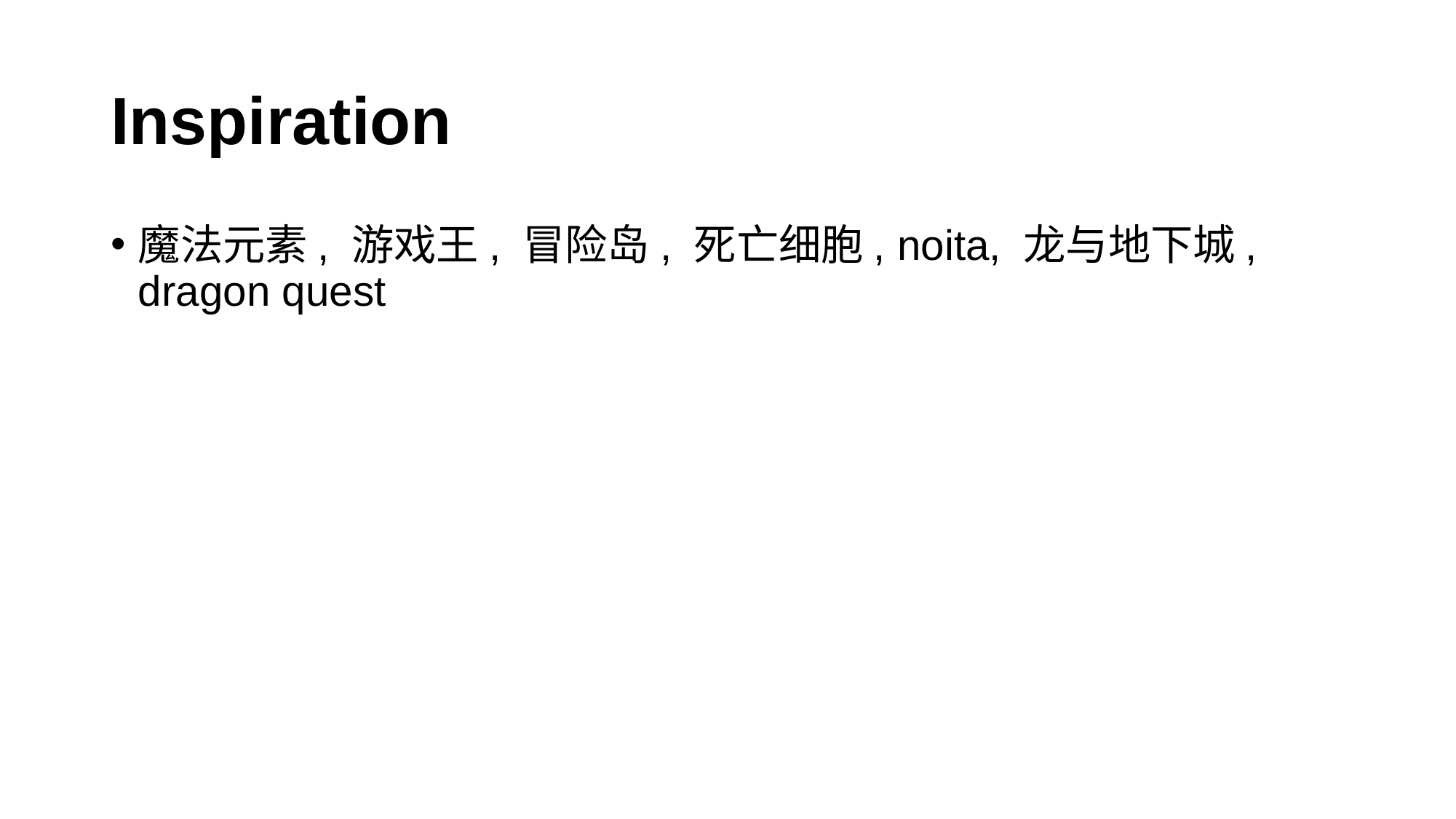

# Inspiration
魔法元素, 游戏王, 冒险岛, 死亡细胞, noita, 龙与地下城, dragon quest